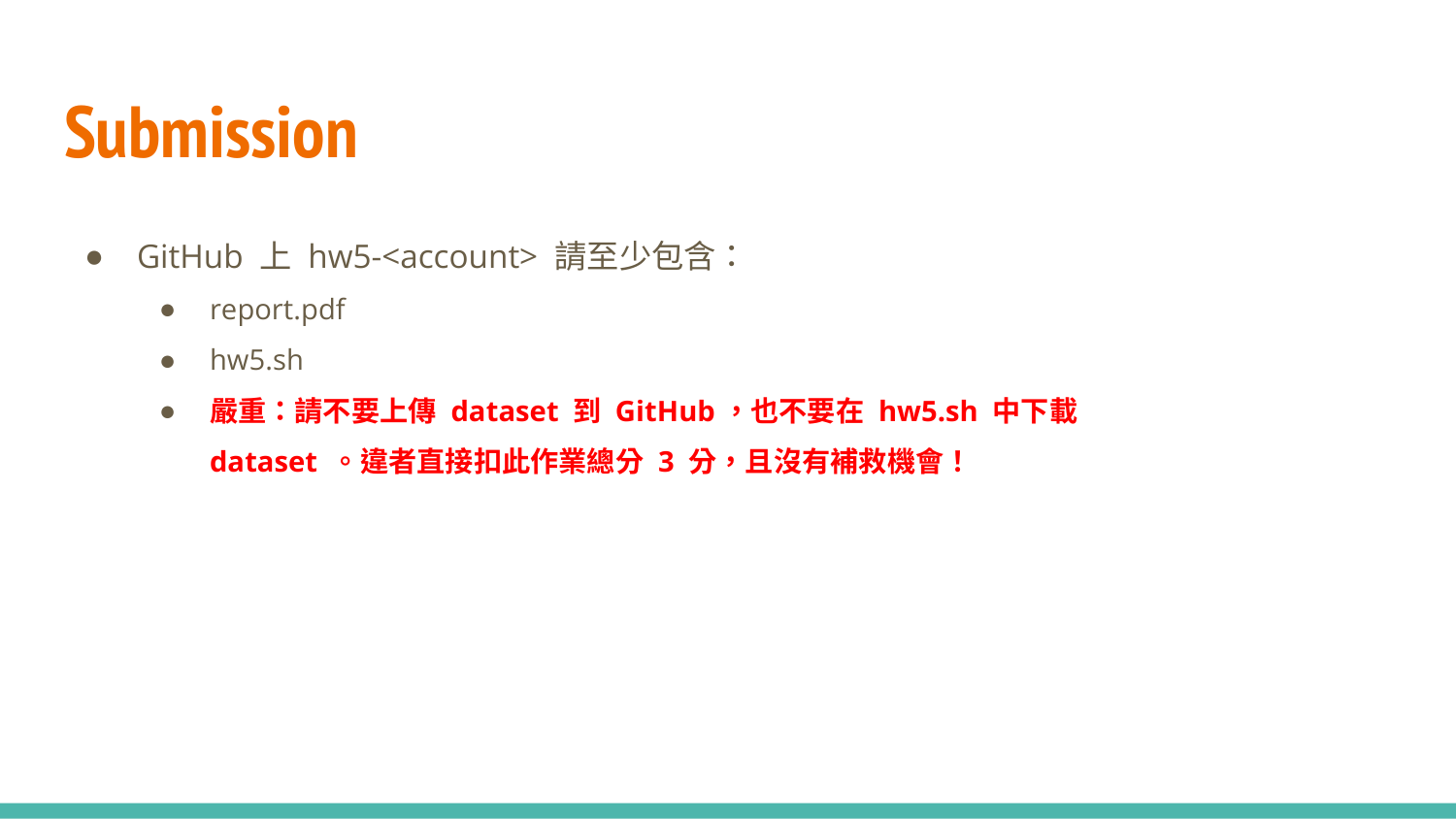

# Submission
GitHub 上 hw5-<account> 請至少包含：
report.pdf
hw5.sh
嚴重：請不要上傳 dataset 到 GitHub，也不要在 hw5.sh 中下載 dataset 。違者直接扣此作業總分 3 分，且沒有補救機會！